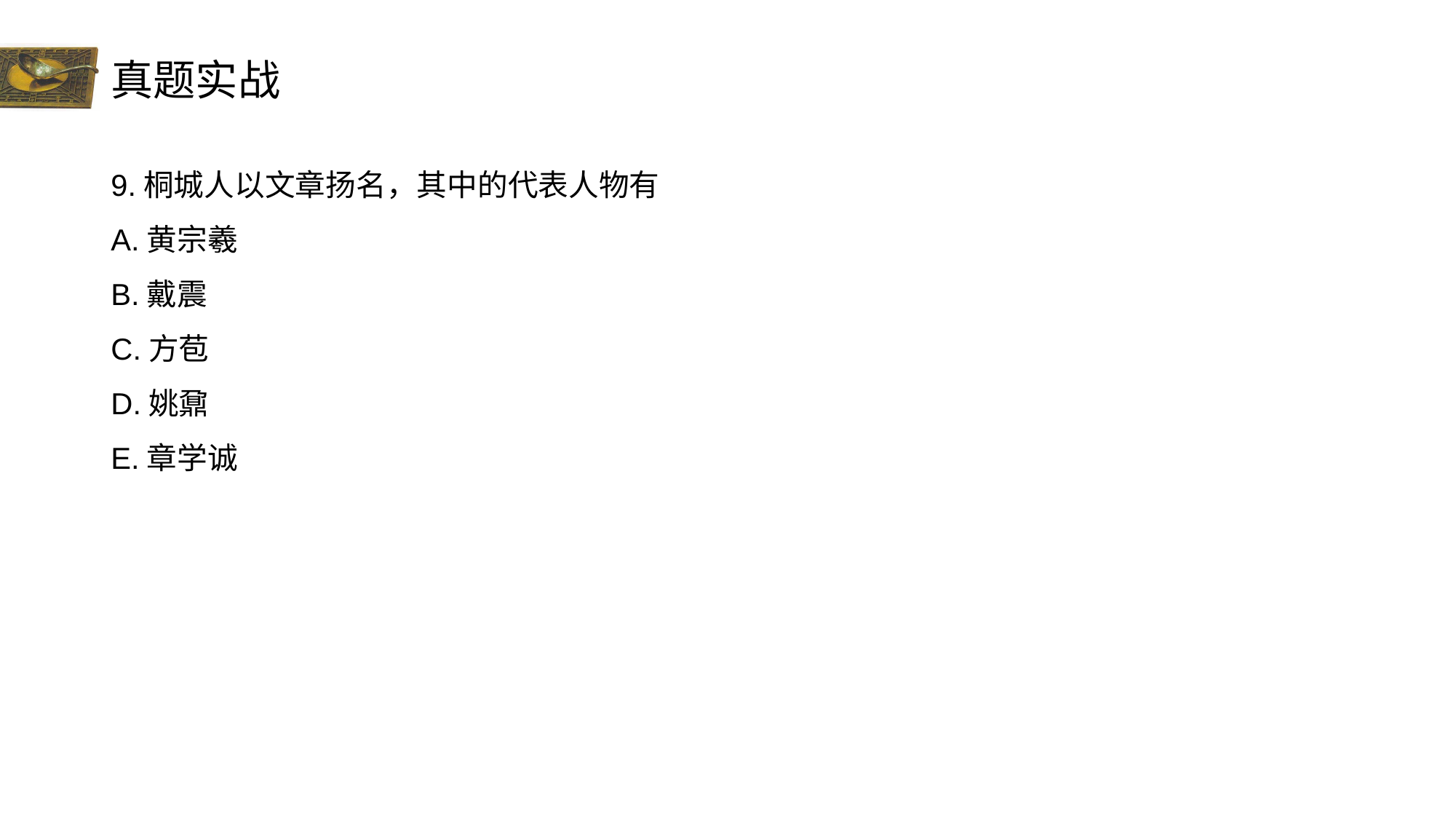

# 真题实战
9.桐城人以文章扬名，其中的代表人物有
A.黄宗羲
B.戴震
C.方苞
D.姚鼐
E.章学诚
53